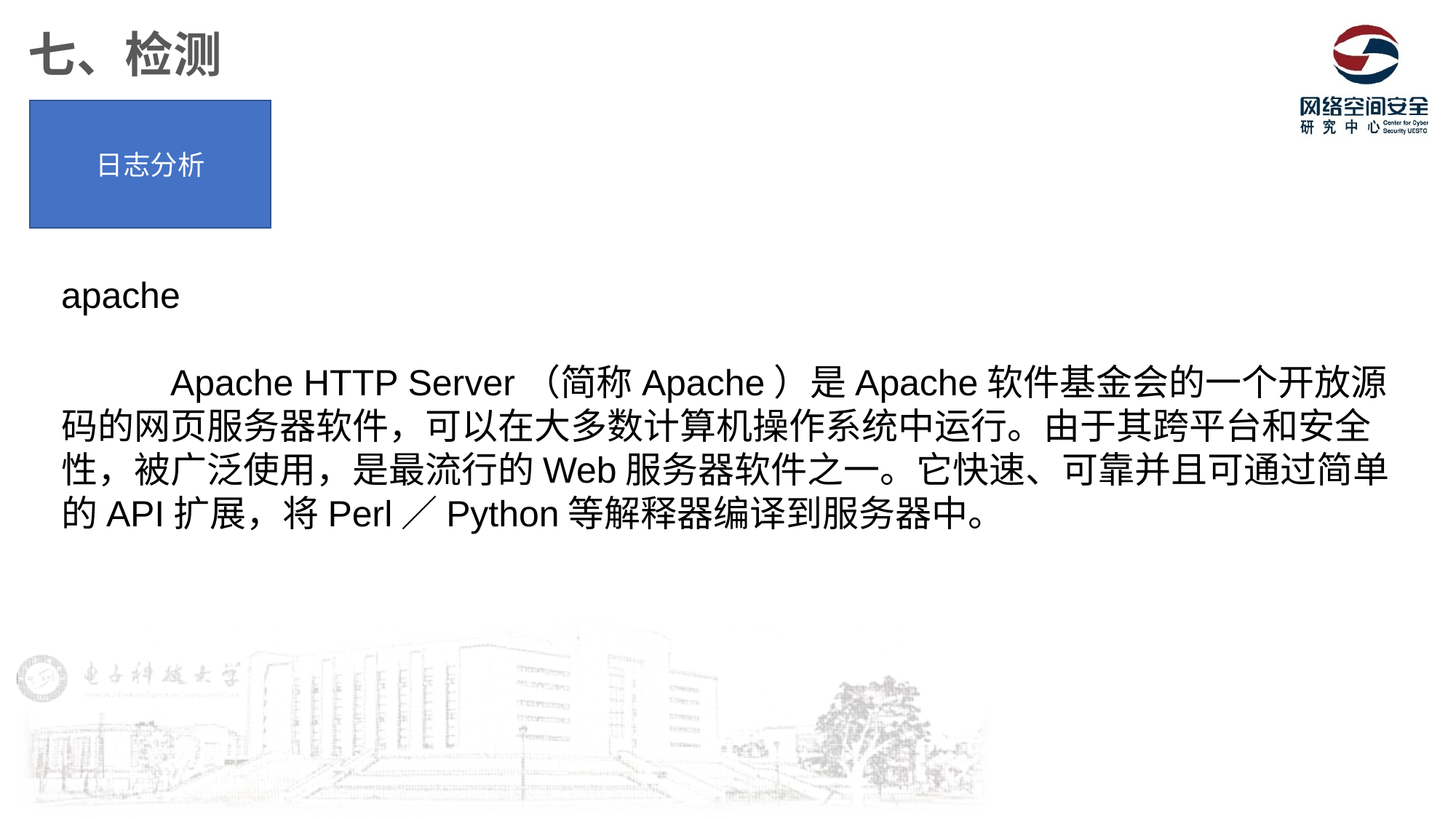

七、检测
日志分析
 apache

	Apache HTTP Server（简称Apache）是Apache软件基金会的一个开放源码的网页服务器软件，可以在大多数计算机操作系统中运行。由于其跨平台和安全性，被广泛使用，是最流行的Web服务器软件之一。它快速、可靠并且可通过简单的API扩展，将Perl／Python等解释器编译到服务器中。